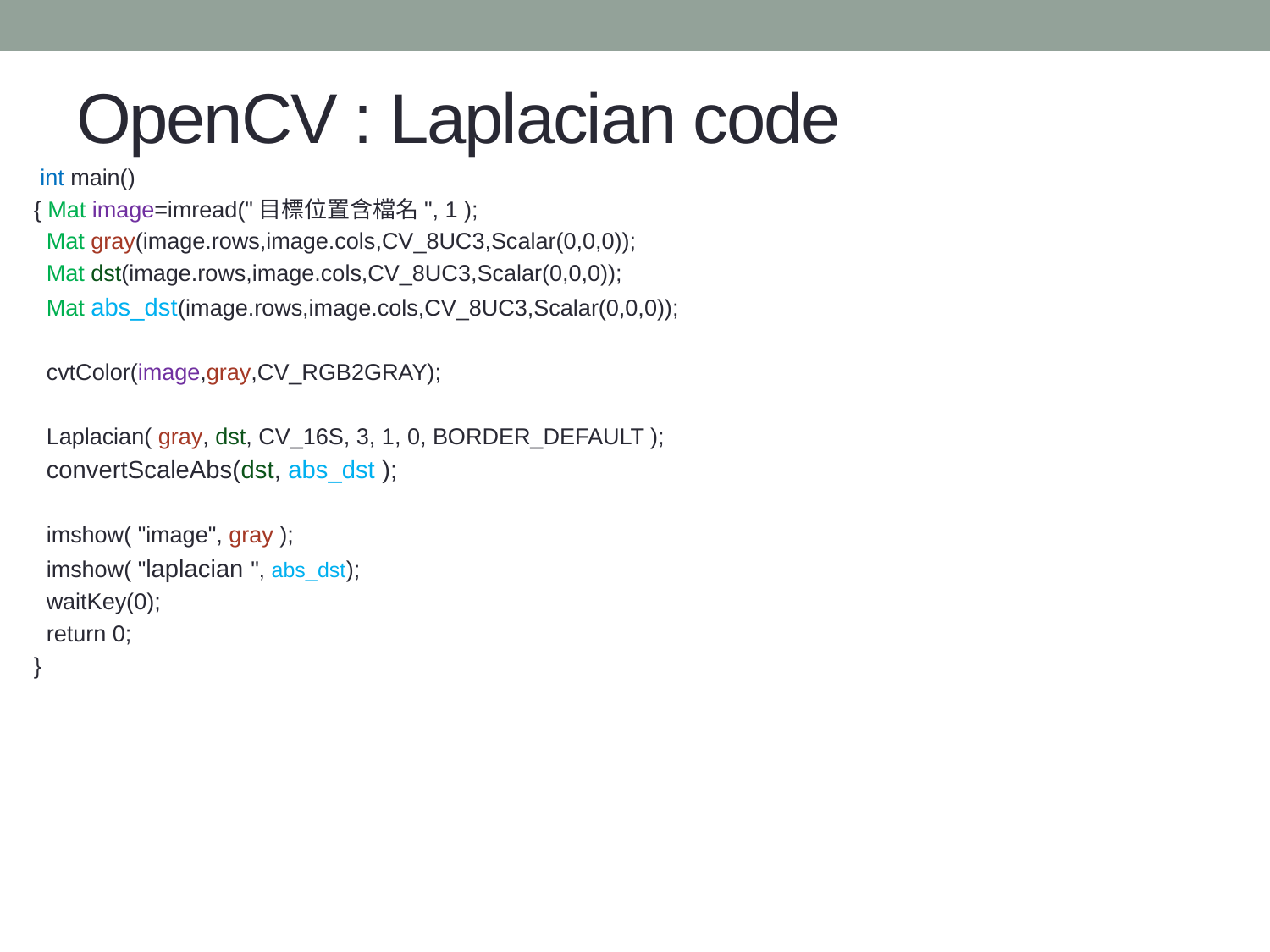

# OpenCV : Laplacian code
 int main()
{ Mat image=imread("目標位置含檔名", 1 );
  Mat gray(image.rows,image.cols,CV_8UC3,Scalar(0,0,0));
  Mat dst(image.rows,image.cols,CV_8UC3,Scalar(0,0,0));
  Mat abs_dst(image.rows,image.cols,CV_8UC3,Scalar(0,0,0));

  cvtColor(image,gray,CV_RGB2GRAY);

  Laplacian( gray, dst, CV_16S, 3, 1, 0, BORDER_DEFAULT );
  convertScaleAbs(dst, abs_dst );

  imshow( "image", gray );
  imshow( "laplacian ", abs_dst);
  waitKey(0);
  return 0;
}